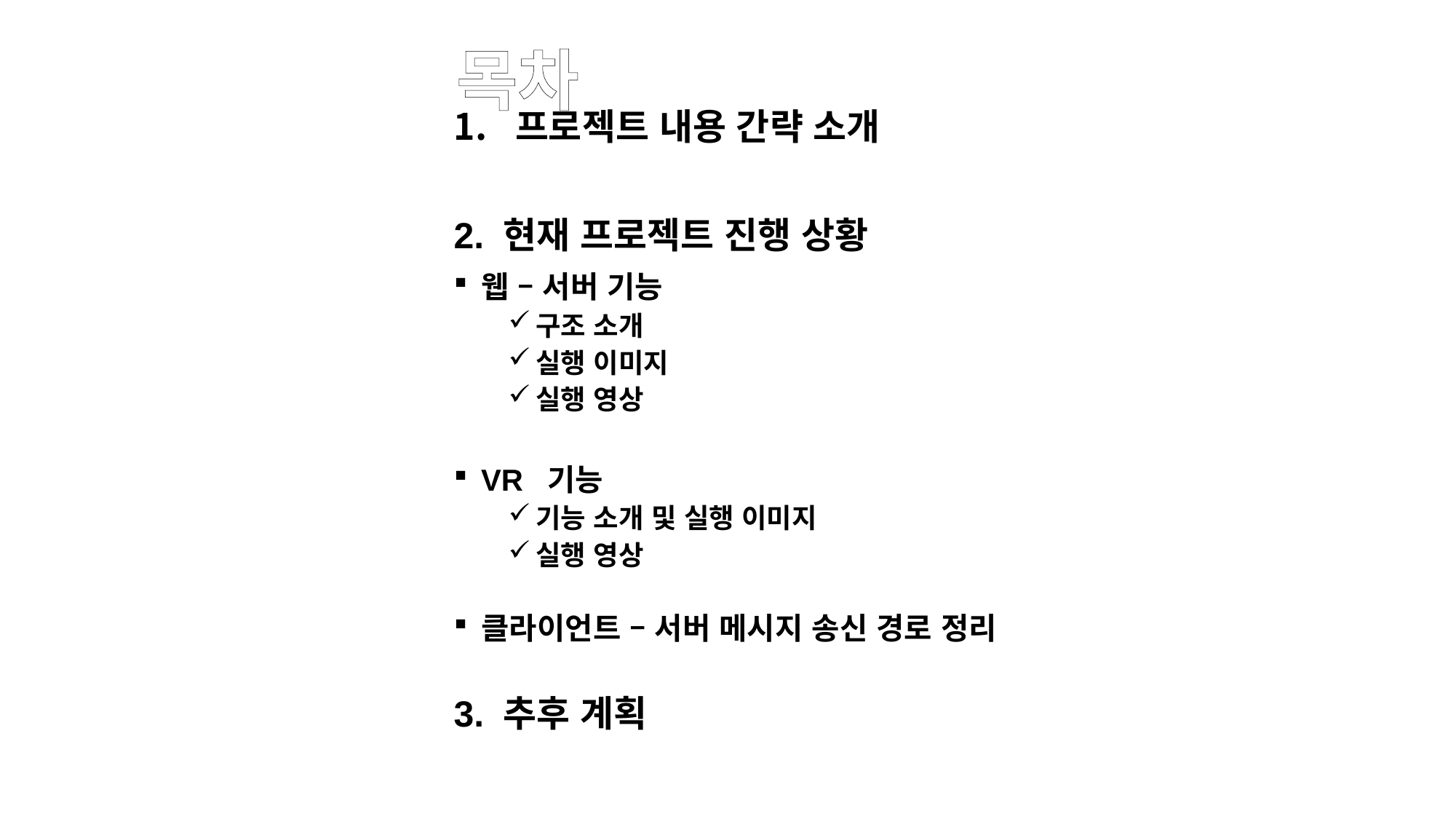

# 목차
프로젝트 내용 간략 소개

2. 현재 프로젝트 진행 상황
웹 – 서버 기능
구조 소개
실행 이미지
실행 영상

VR  기능
기능 소개 및 실행 이미지
실행 영상

클라이언트 – 서버 메시지 송신 경로 정리

3. 추후 계획